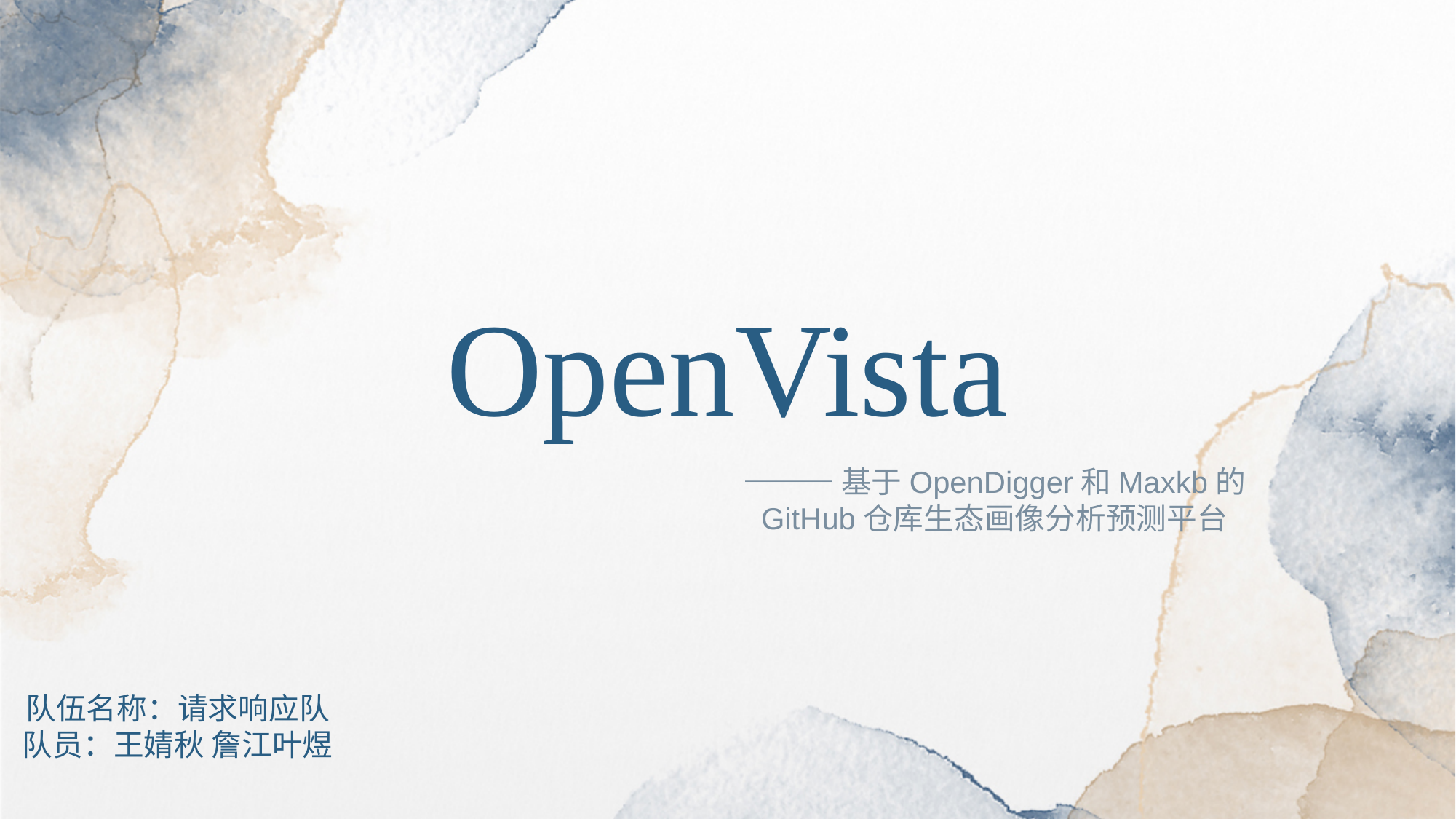

OpenVista
———基于OpenDigger和Maxkb的
GitHub仓库生态画像分析预测平台
队伍名称：请求响应队
队员：王婧秋 詹江叶煜